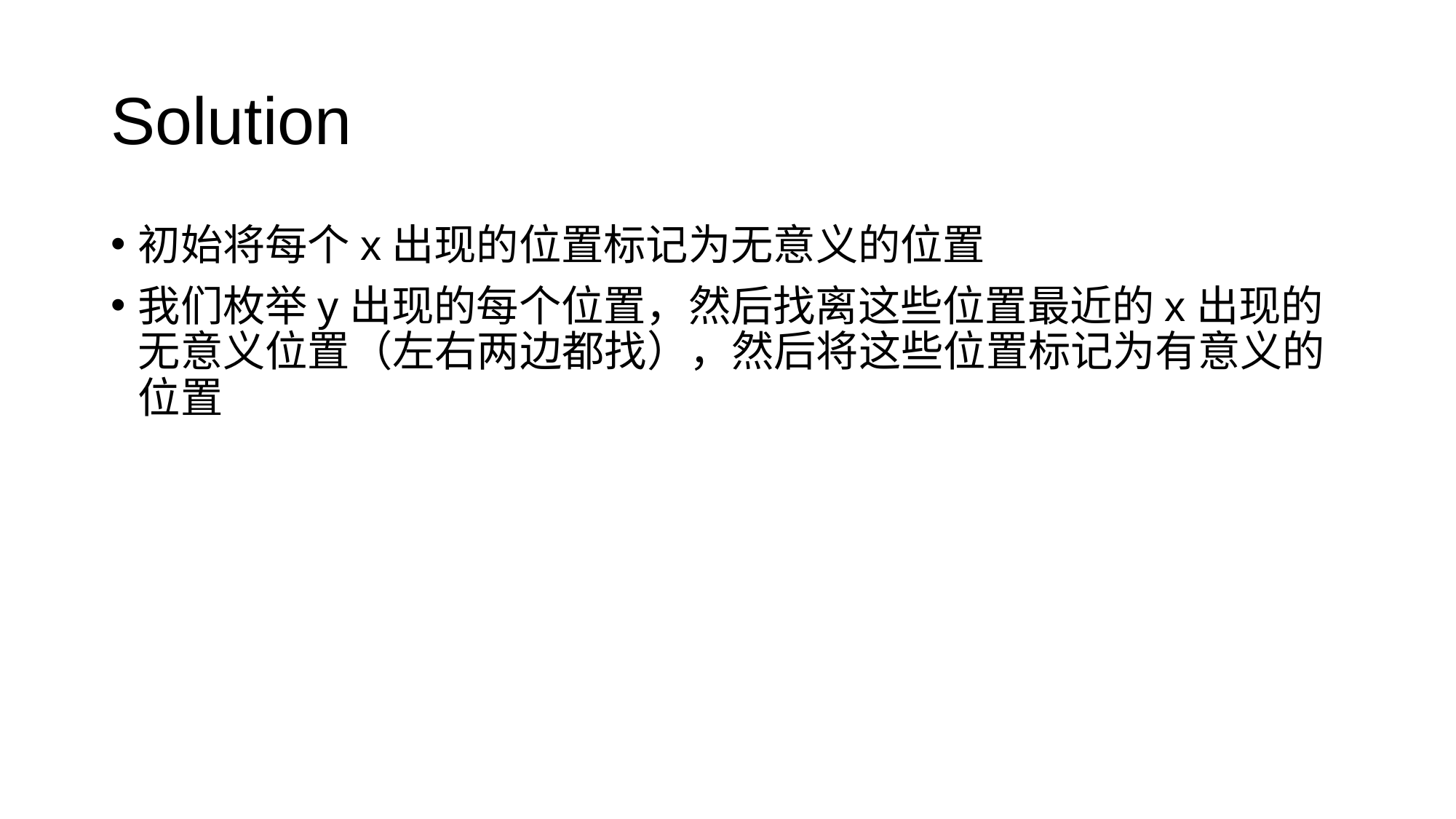

# Solution
初始将每个x出现的位置标记为无意义的位置
我们枚举y出现的每个位置，然后找离这些位置最近的x出现的无意义位置（左右两边都找），然后将这些位置标记为有意义的位置